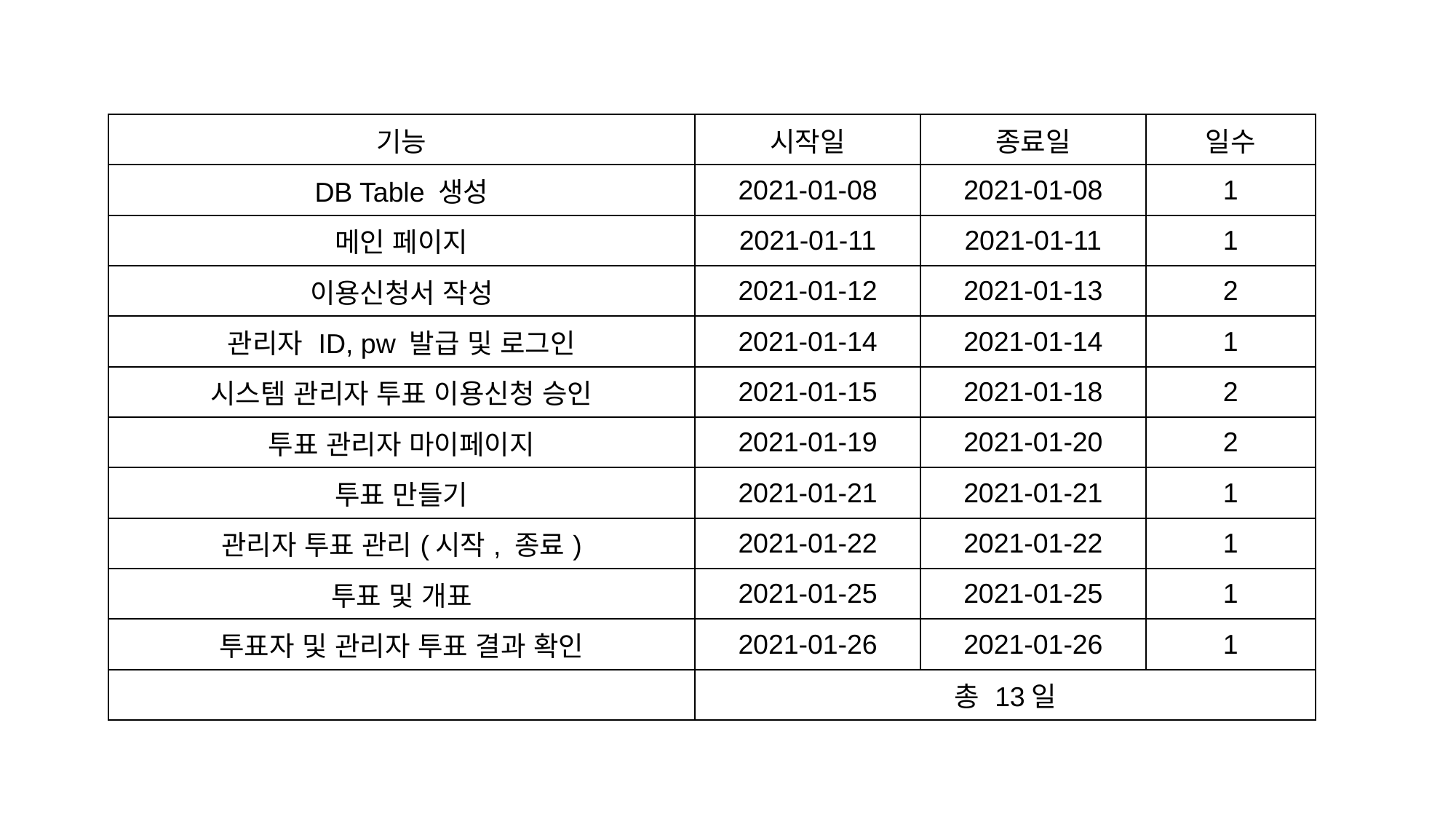

| 기능 | 시작일 | 종료일 | 일수 |
| --- | --- | --- | --- |
| DB Table 생성 | 2021-01-08 | 2021-01-08 | 1 |
| 메인 페이지 | 2021-01-11 | 2021-01-11 | 1 |
| 이용신청서 작성 | 2021-01-12 | 2021-01-13 | 2 |
| 관리자 ID, pw 발급 및 로그인 | 2021-01-14 | 2021-01-14 | 1 |
| 시스템 관리자 투표 이용신청 승인 | 2021-01-15 | 2021-01-18 | 2 |
| 투표 관리자 마이페이지 | 2021-01-19 | 2021-01-20 | 2 |
| 투표 만들기 | 2021-01-21 | 2021-01-21 | 1 |
| 관리자 투표 관리(시작, 종료) | 2021-01-22 | 2021-01-22 | 1 |
| 투표 및 개표 | 2021-01-25 | 2021-01-25 | 1 |
| 투표자 및 관리자 투표 결과 확인 | 2021-01-26 | 2021-01-26 | 1 |
|  | 총 13일 |  |  |